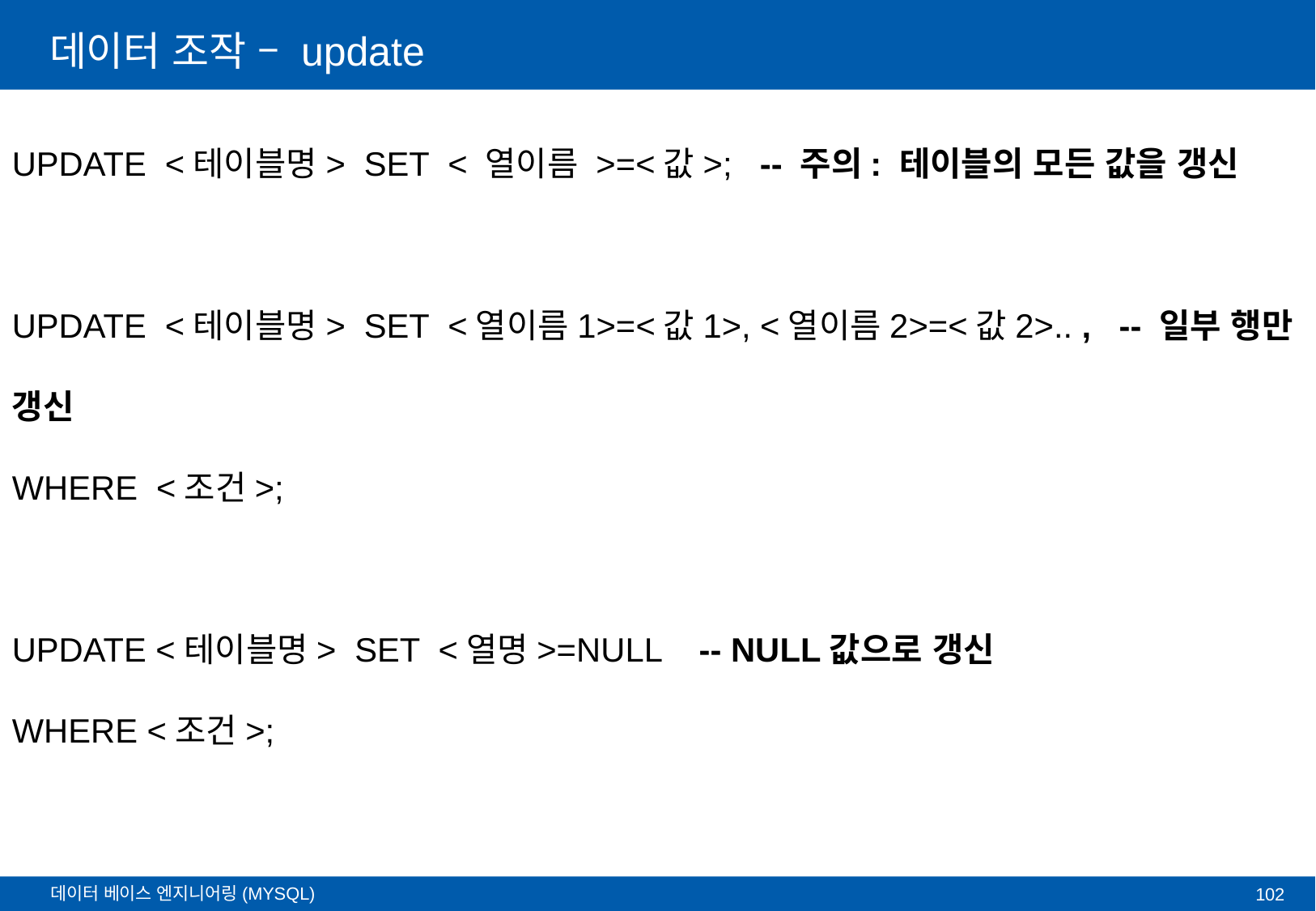

# 데이터 조작 – update
UPDATE  <테이블명>  SET  < 열이름 >=<값>;   -- 주의: 테이블의 모든 값을 갱신

UPDATE  <테이블명>  SET  <열이름1>=<값1>, <열이름2>=<값2>.. ,   -- 일부 행만 갱신
WHERE  <조건>;

UPDATE <테이블명>  SET  <열명>=NULL    -- NULL값으로 갱신
WHERE <조건>;
102